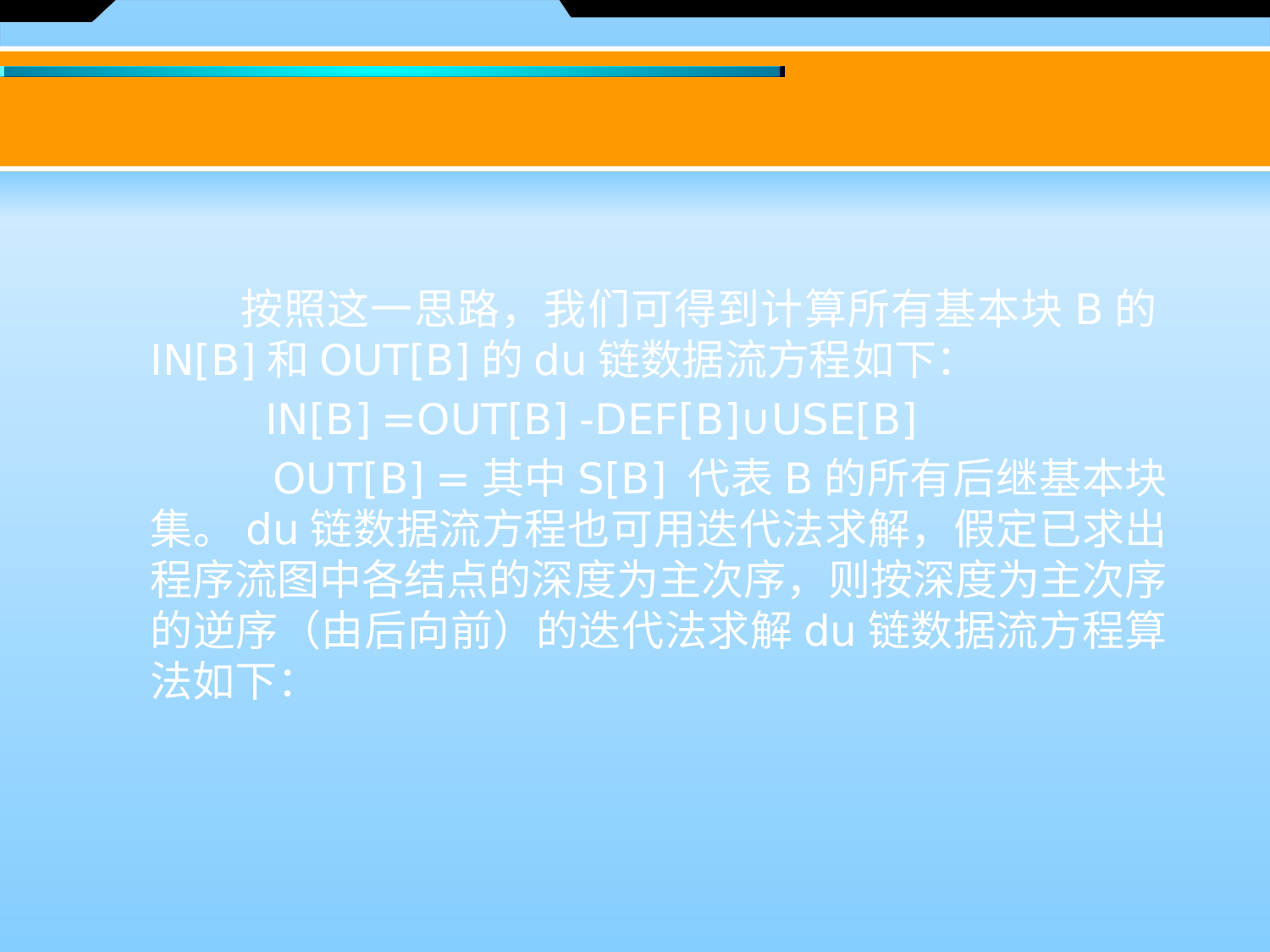

#
            按照这一思路，我们可得到计算所有基本块B的IN[B]和OUT[B]的du链数据流方程如下：
            IN[B] =OUT[B] -DEF[B]∪USE[B]
            OUT[B] =其中S[B] 代表B的所有后继基本块集。du链数据流方程也可用迭代法求解，假定已求出程序流图中各结点的深度为主次序，则按深度为主次序的逆序（由后向前）的迭代法求解du链数据流方程算法如下：